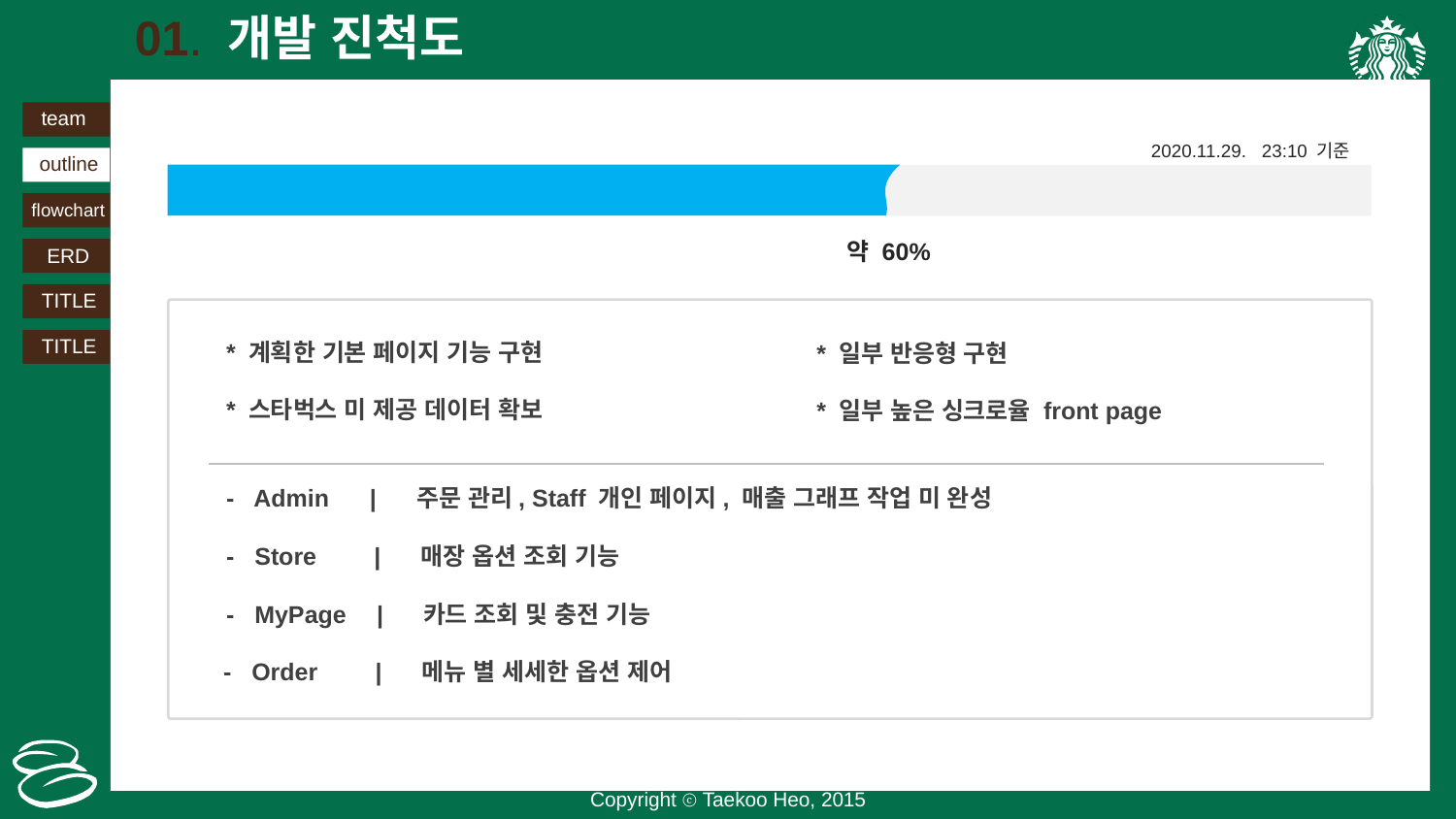

01. 개발 진척도
team

outline

TITLE

TITLE

2020.11.29.   23:10 기준

flowchart
약 60%
ERD

* 계획한 기본 페이지 기능 구현
* 일부 반응형 구현
* 스타벅스 미 제공 데이터 확보
* 일부 높은 싱크로율 front page
-   Admin      |     주문 관리, Staff 개인 페이지, 매출 그래프 작업 미 완성
-   Store         |     매장 옵션 조회 기능
-   MyPage     |     카드 조회 및 충전 기능
-   Order         |     메뉴 별 세세한 옵션 제어